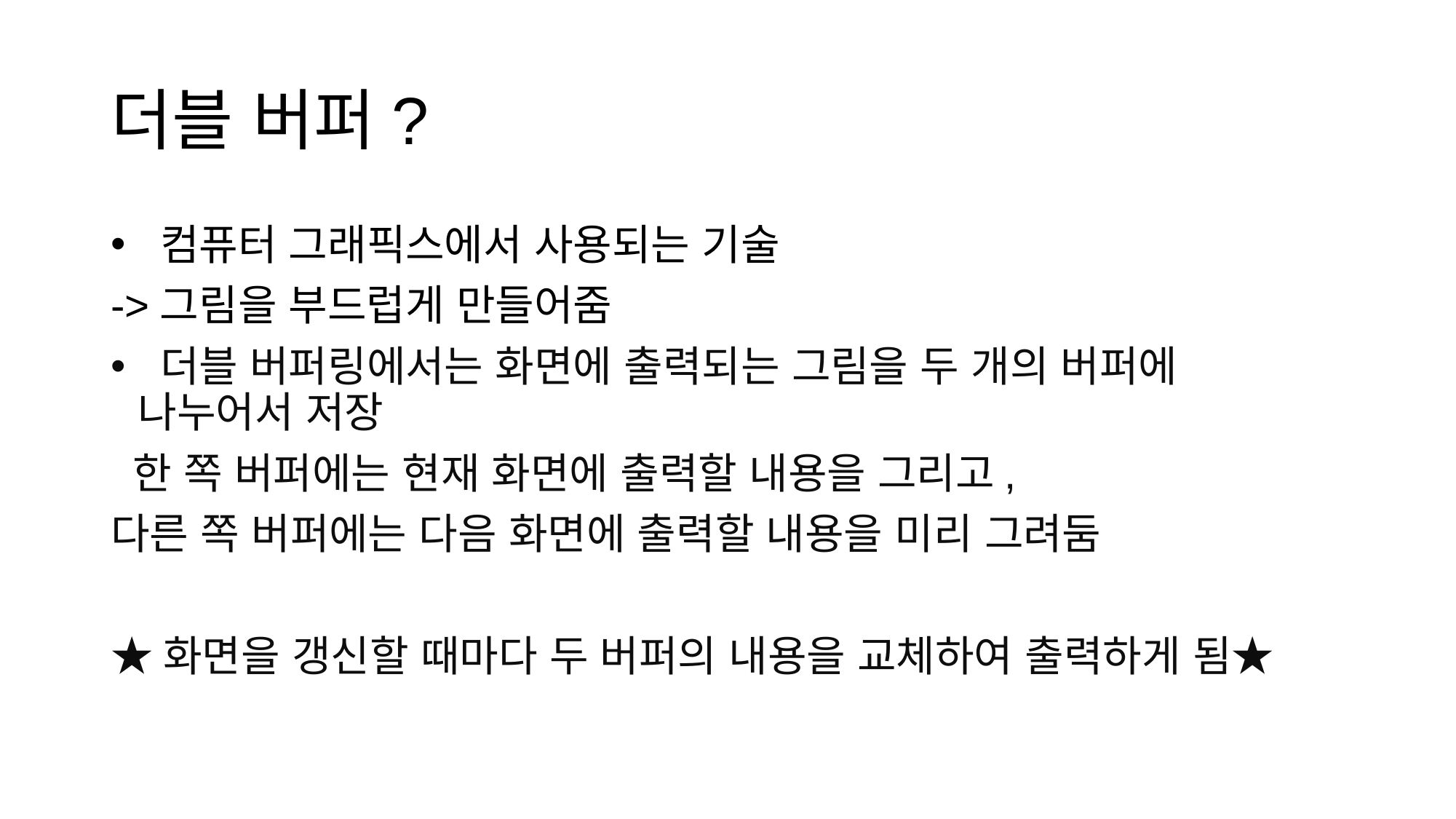

# 더블 버퍼?
 컴퓨터 그래픽스에서 사용되는 기술
->그림을 부드럽게 만들어줌
 더블 버퍼링에서는 화면에 출력되는 그림을 두 개의 버퍼에 나누어서 저장
 한 쪽 버퍼에는 현재 화면에 출력할 내용을 그리고,
다른 쪽 버퍼에는 다음 화면에 출력할 내용을 미리 그려둠

★화면을 갱신할 때마다 두 버퍼의 내용을 교체하여 출력하게 됨★